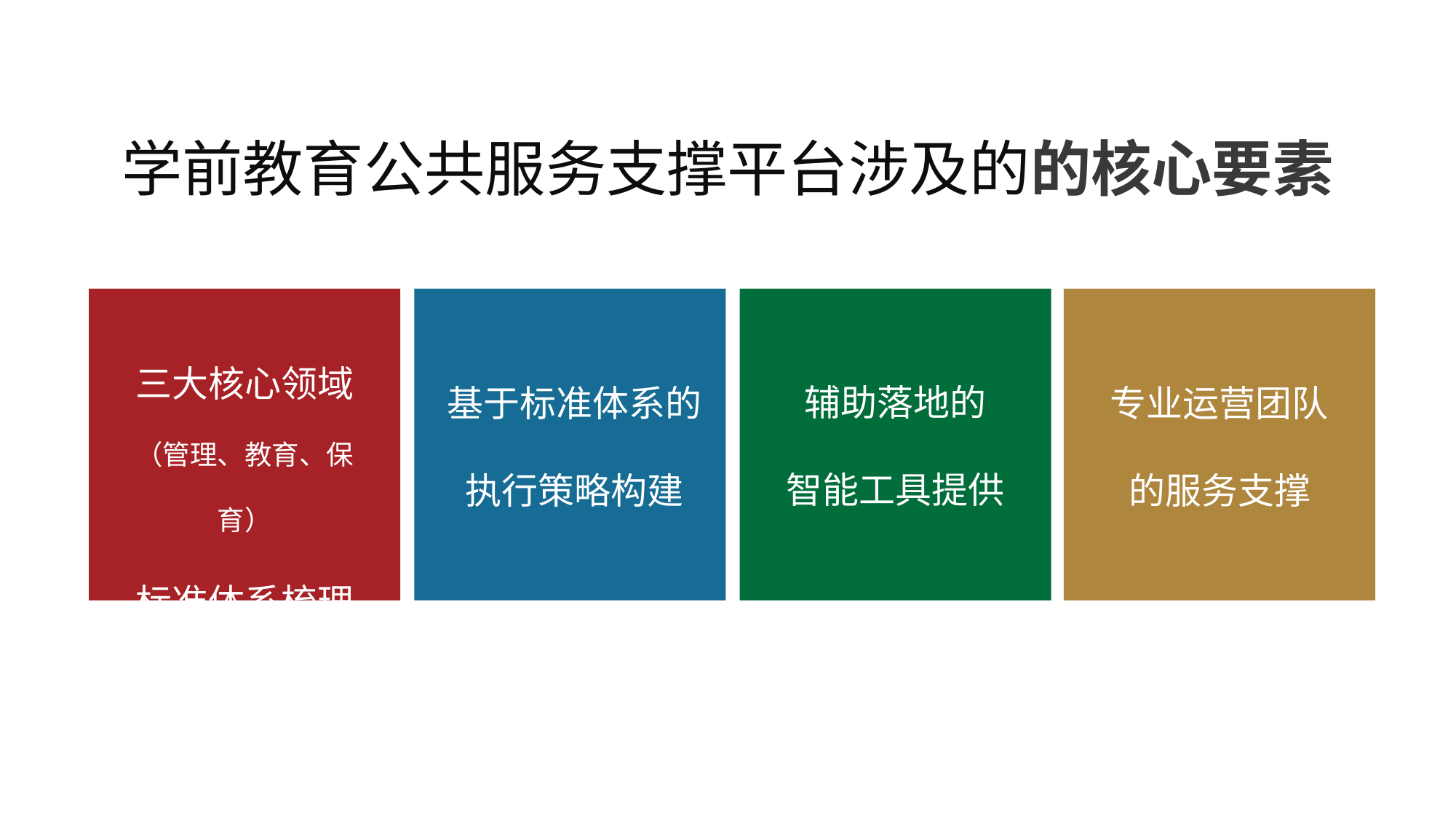

# 学前教育公共服务支撑平台涉及的的核心要素

三大核心领域
（管理、教育、保育）
标准体系梳理
辅助落地的
智能工具提供
基于标准体系的执行策略构建
专业运营团队的服务支撑